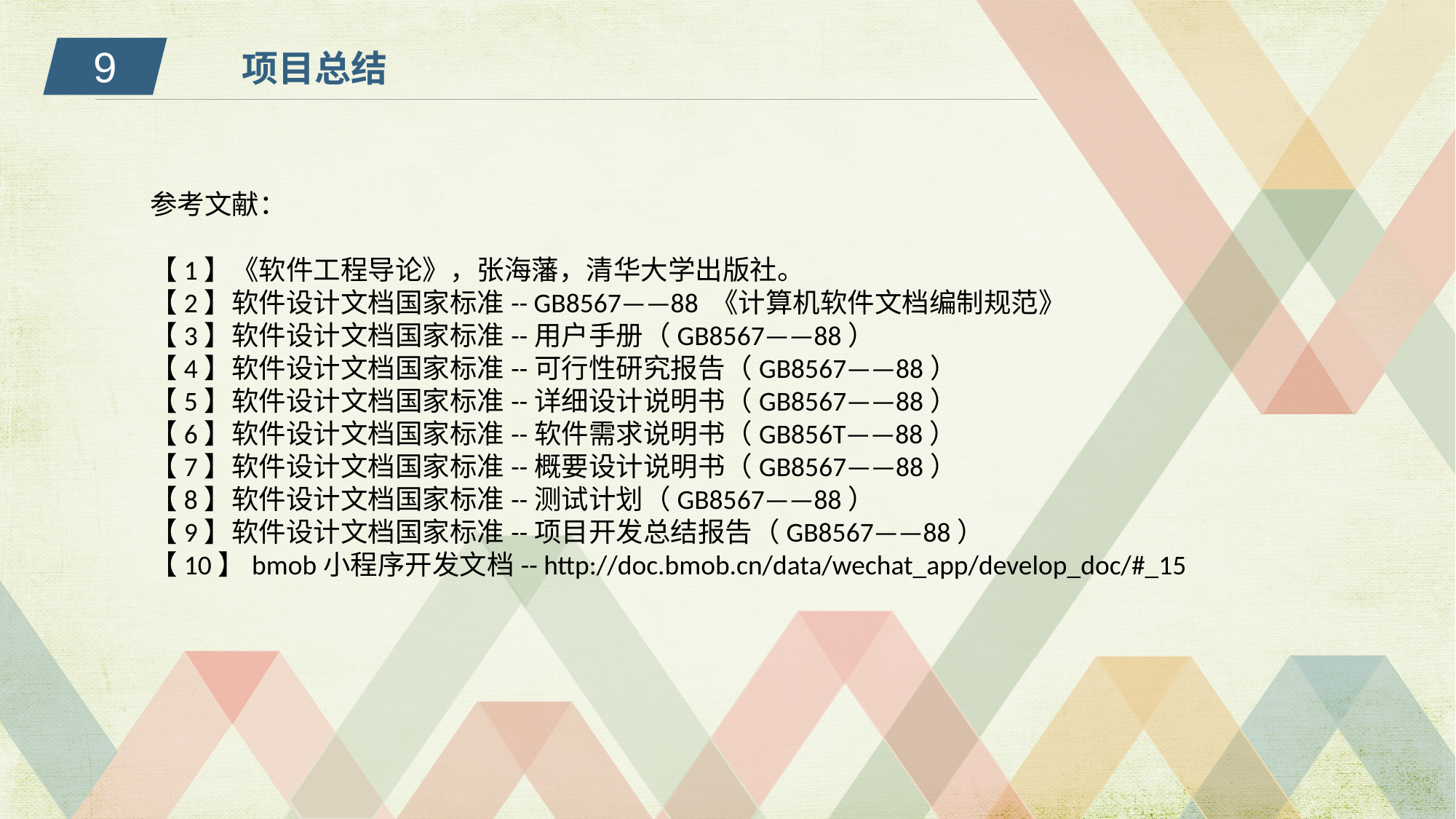

9

项目总结

参考文献：

【1】《软件工程导论》，张海藩，清华大学出版社。
【2】软件设计文档国家标准-- GB8567——88 《计算机软件文档编制规范》
【3】软件设计文档国家标准--用户手册（GB8567——88）
【4】软件设计文档国家标准--可行性研究报告（GB8567——88）
【5】软件设计文档国家标准--详细设计说明书（GB8567——88）
【6】软件设计文档国家标准--软件需求说明书（GB856T——88）
【7】软件设计文档国家标准--概要设计说明书（GB8567——88）
【8】软件设计文档国家标准--测试计划（GB8567——88）
【9】软件设计文档国家标准--项目开发总结报告（GB8567——88）
【10】bmob小程序开发文档-- http://doc.bmob.cn/data/wechat_app/develop_doc/#_15